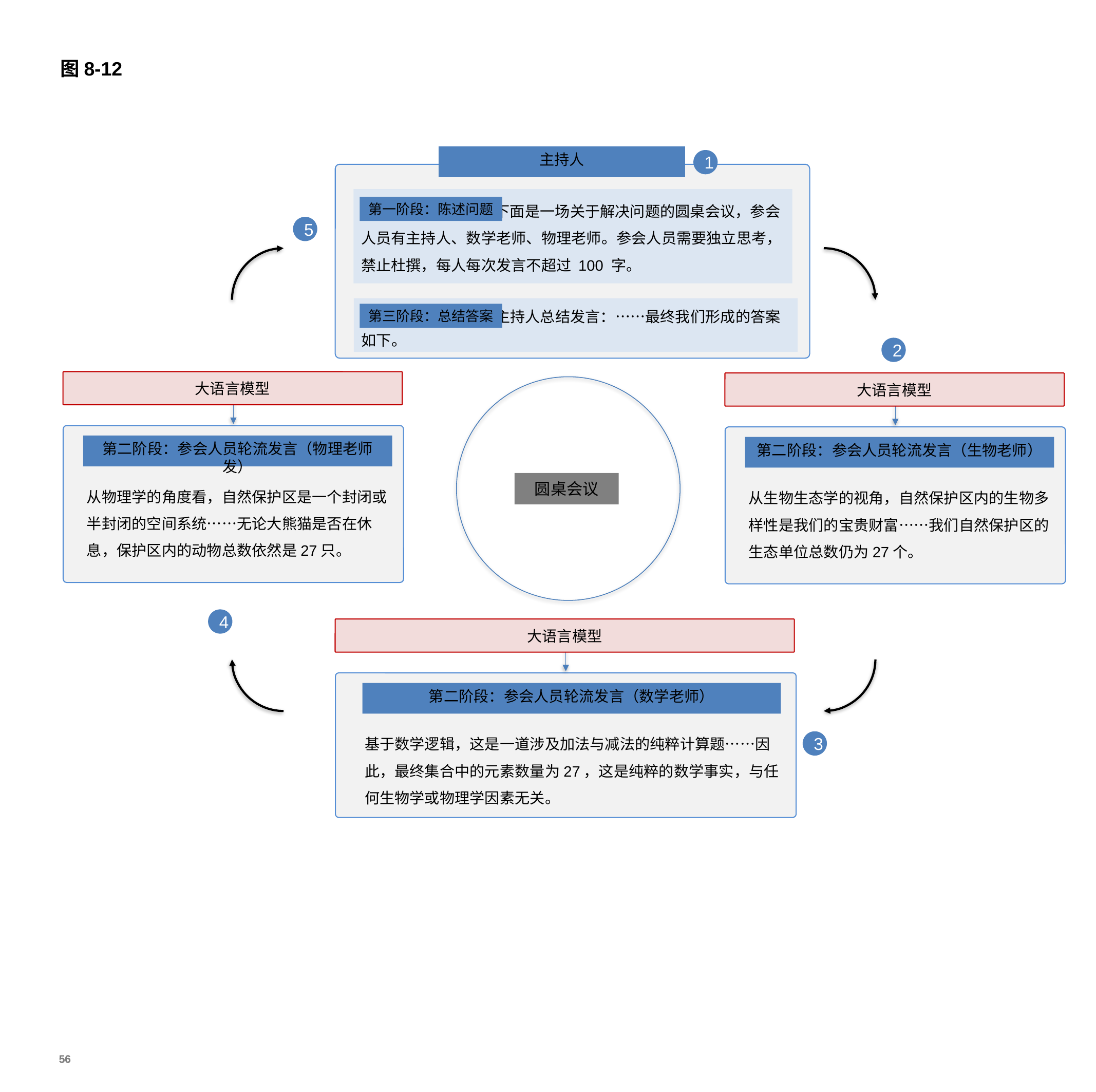

# 图8-12
主持人
1

                                       下面是一场关于解决问题的圆桌会议，参会人员有主持人、数学老师、物理老师。参会人员需要独立思考，禁止杜撰，每人每次发言不超过 100 字。
第一阶段：陈述问题
5

                                       主持人总结发言：……最终我们形成的答案如下。
第三阶段：总结答案
2
大语言模型

第二阶段：参会人员轮流发言（物理老师发）
从物理学的角度看，自然保护区是一个封闭或半封闭的空间系统……无论大熊猫是否在休息，保护区内的动物总数依然是27只。
大语言模型

第二阶段：参会人员轮流发言（生物老师）
从生物生态学的视角，自然保护区内的生物多样性是我们的宝贵财富……我们自然保护区的生态单位总数仍为27个。

圆桌会议

4
大语言模型

第二阶段：参会人员轮流发言（数学老师）
基于数学逻辑，这是一道涉及加法与减法的纯粹计算题……因此，最终集合中的元素数量为27，这是纯粹的数学事实，与任何生物学或物理学因素无关。
3